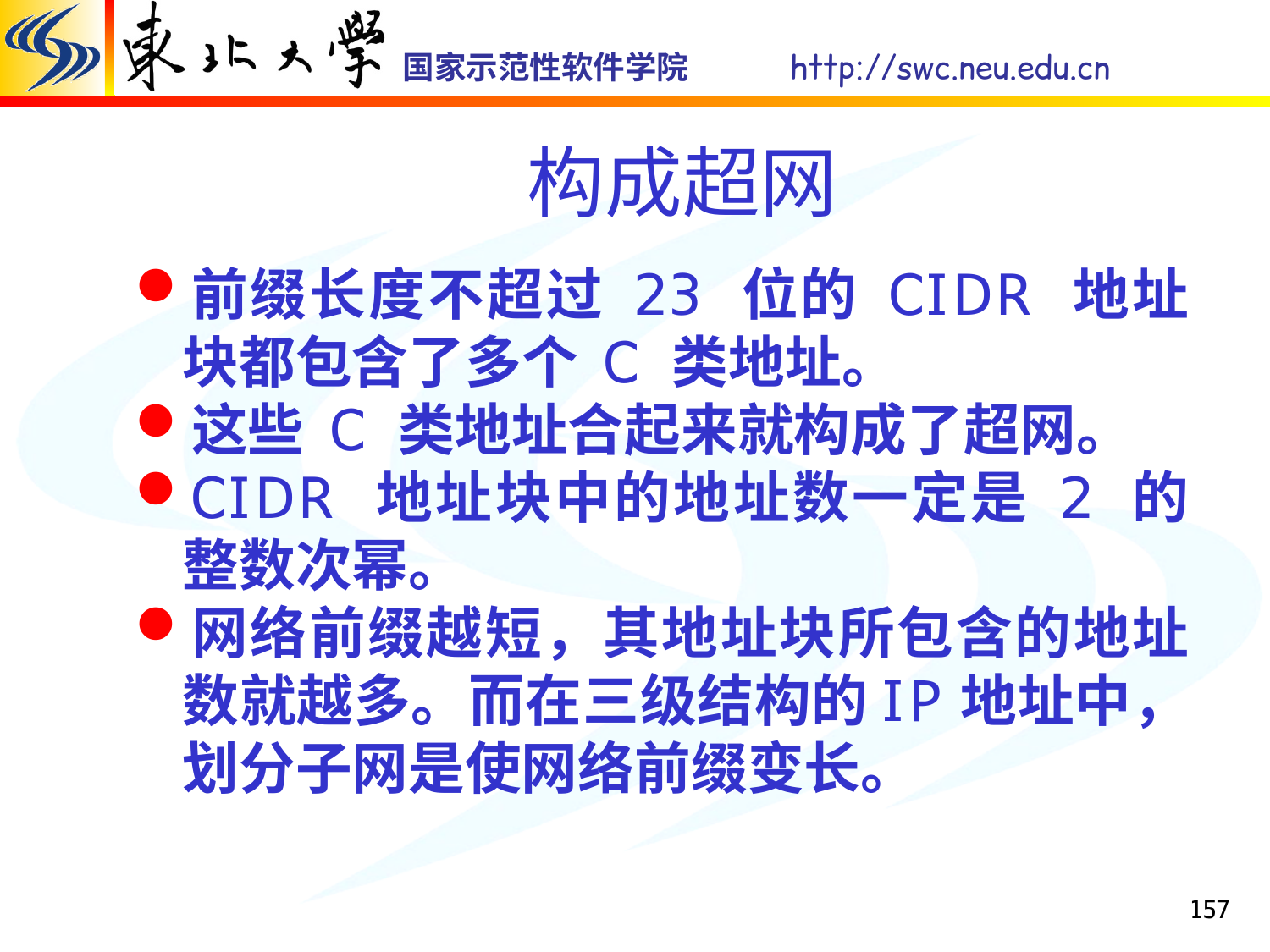

# 构成超网
前缀长度不超过 23 位的 CIDR 地址块都包含了多个 C 类地址。
这些 C 类地址合起来就构成了超网。
CIDR 地址块中的地址数一定是 2 的整数次幂。
网络前缀越短，其地址块所包含的地址数就越多。而在三级结构的IP地址中，划分子网是使网络前缀变长。
157